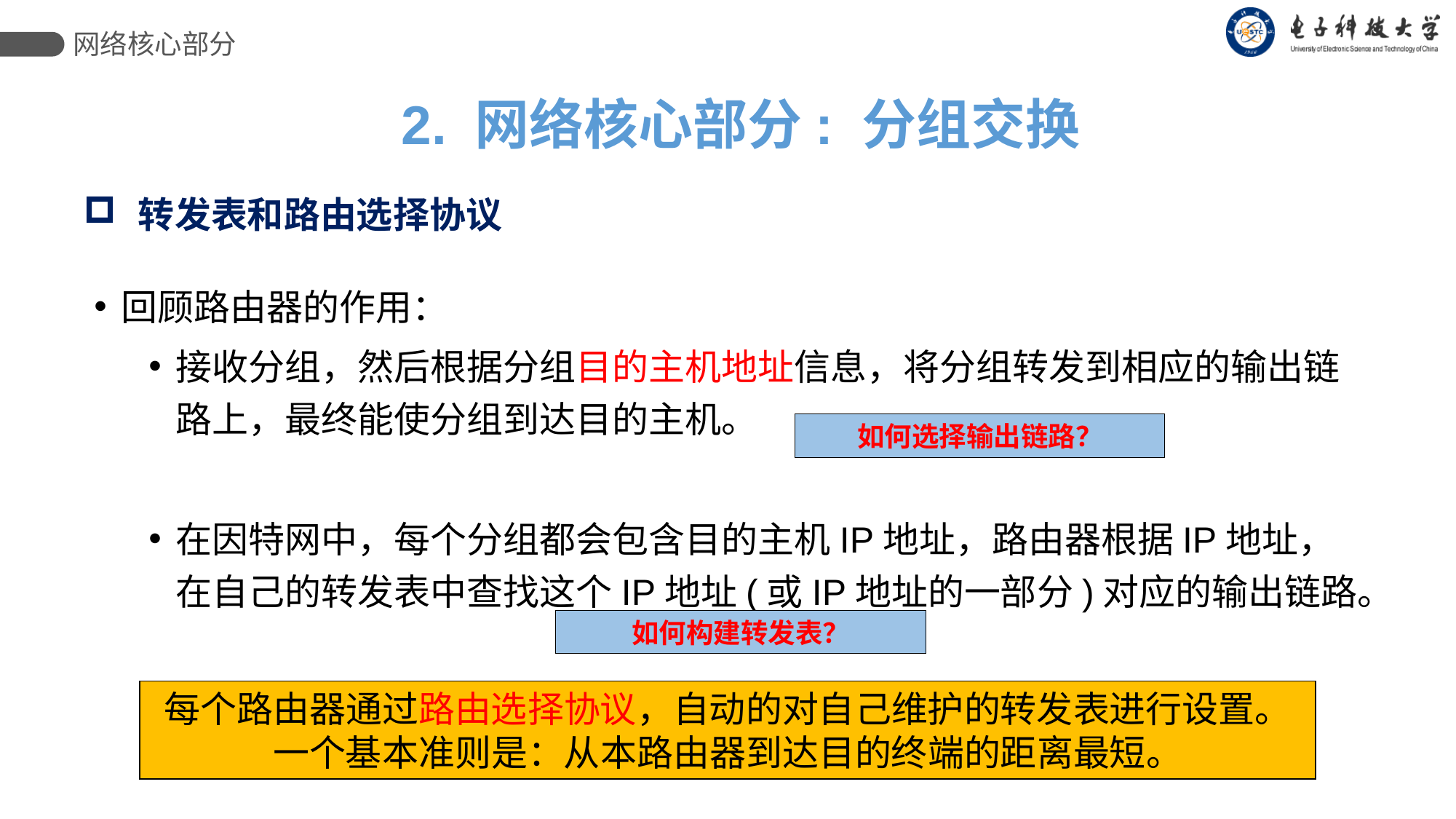

网络核心部分
2. 网络核心部分: 分组交换
转发表和路由选择协议
回顾路由器的作用：
接收分组，然后根据分组目的主机地址信息，将分组转发到相应的输出链路上，最终能使分组到达目的主机。

在因特网中，每个分组都会包含目的主机IP地址，路由器根据IP地址，在自己的转发表中查找这个IP地址(或IP地址的一部分)对应的输出链路。
如何选择输出链路？
如何构建转发表？
每个路由器通过路由选择协议，自动的对自己维护的转发表进行设置。一个基本准则是：从本路由器到达目的终端的距离最短。